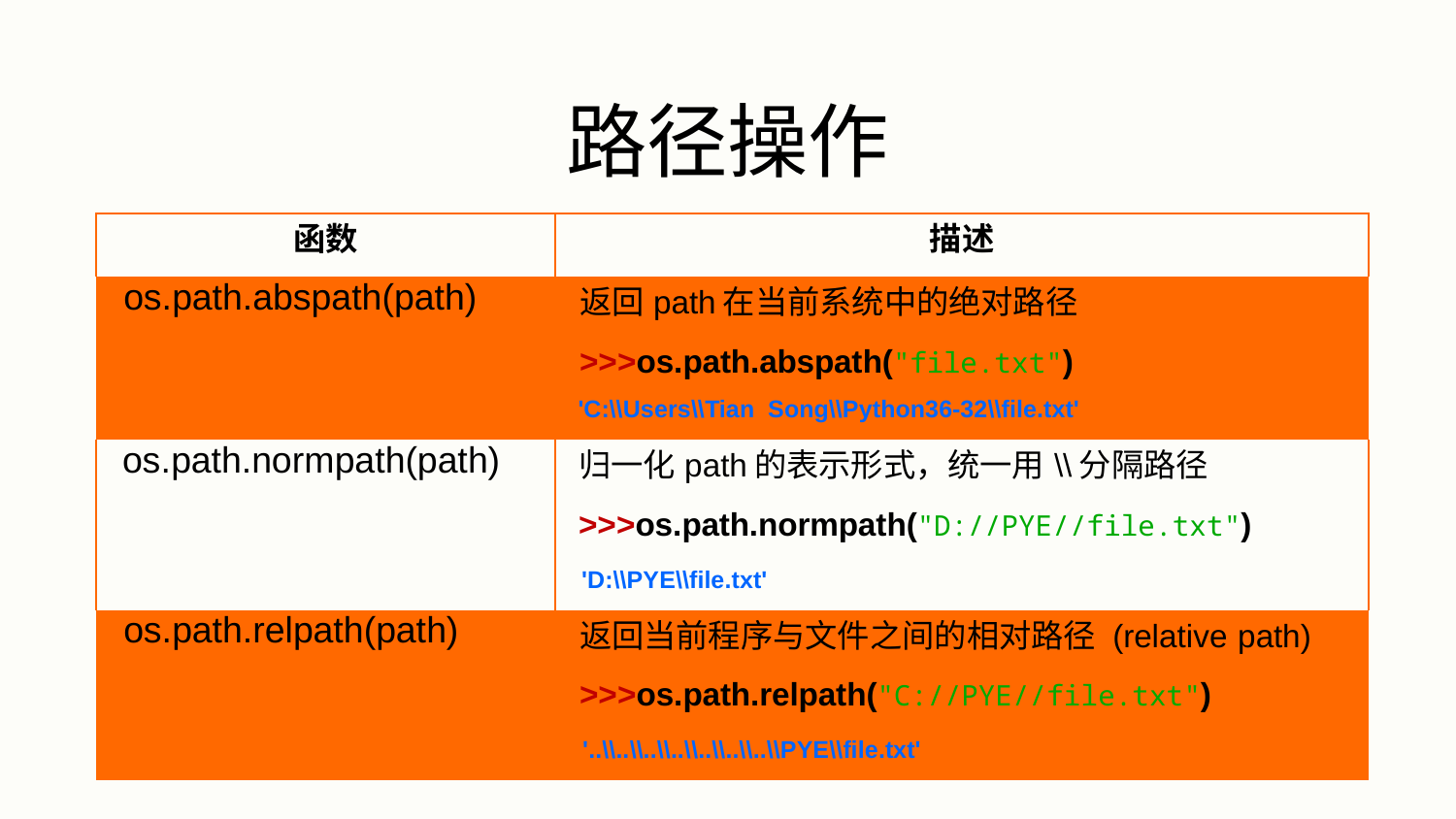

# 路径操作
| 函数 | 描述 |
| --- | --- |
| os.path.abspath(path) | 返回path在当前系统中的绝对路径 >>>os.path.abspath("file.txt") 'C:\\Users\\Tian Song\\Python36-32\\file.txt' |
| os.path.normpath(path) | 归一化path的表示形式，统一用\\分隔路径 >>>os.path.normpath("D://PYE//file.txt") 'D:\\PYE\\file.txt' |
| os.path.relpath(path) | 返回当前程序与文件之间的相对路径 (relative path) >>>os.path.relpath("C://PYE//file.txt") '..\\..\\..\\..\\..\\..\\..\\PYE\\file.txt' |